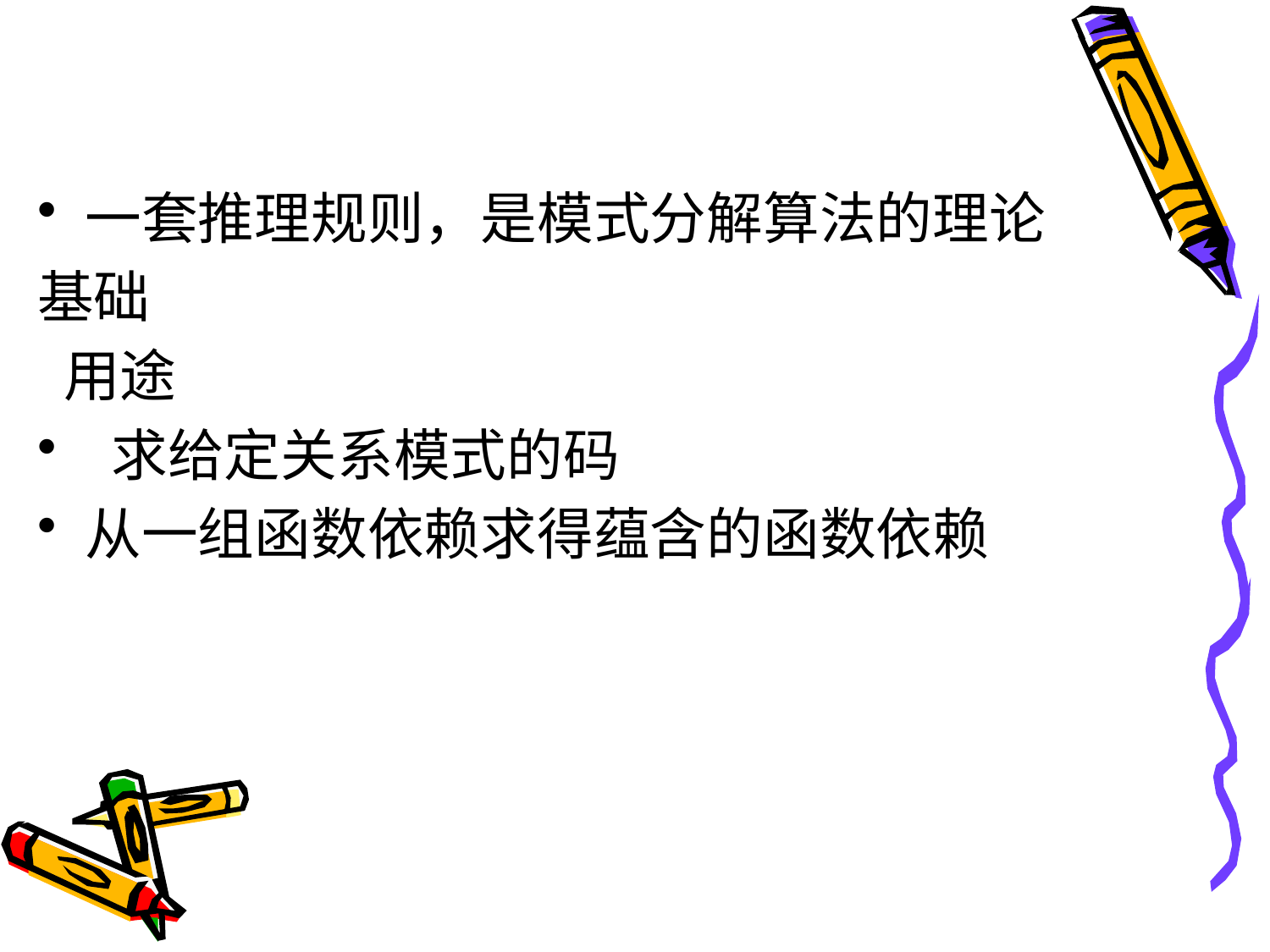

#
一套推理规则，是模式分解算法的理论
基础
 用途
 求给定关系模式的码
从一组函数依赖求得蕴含的函数依赖